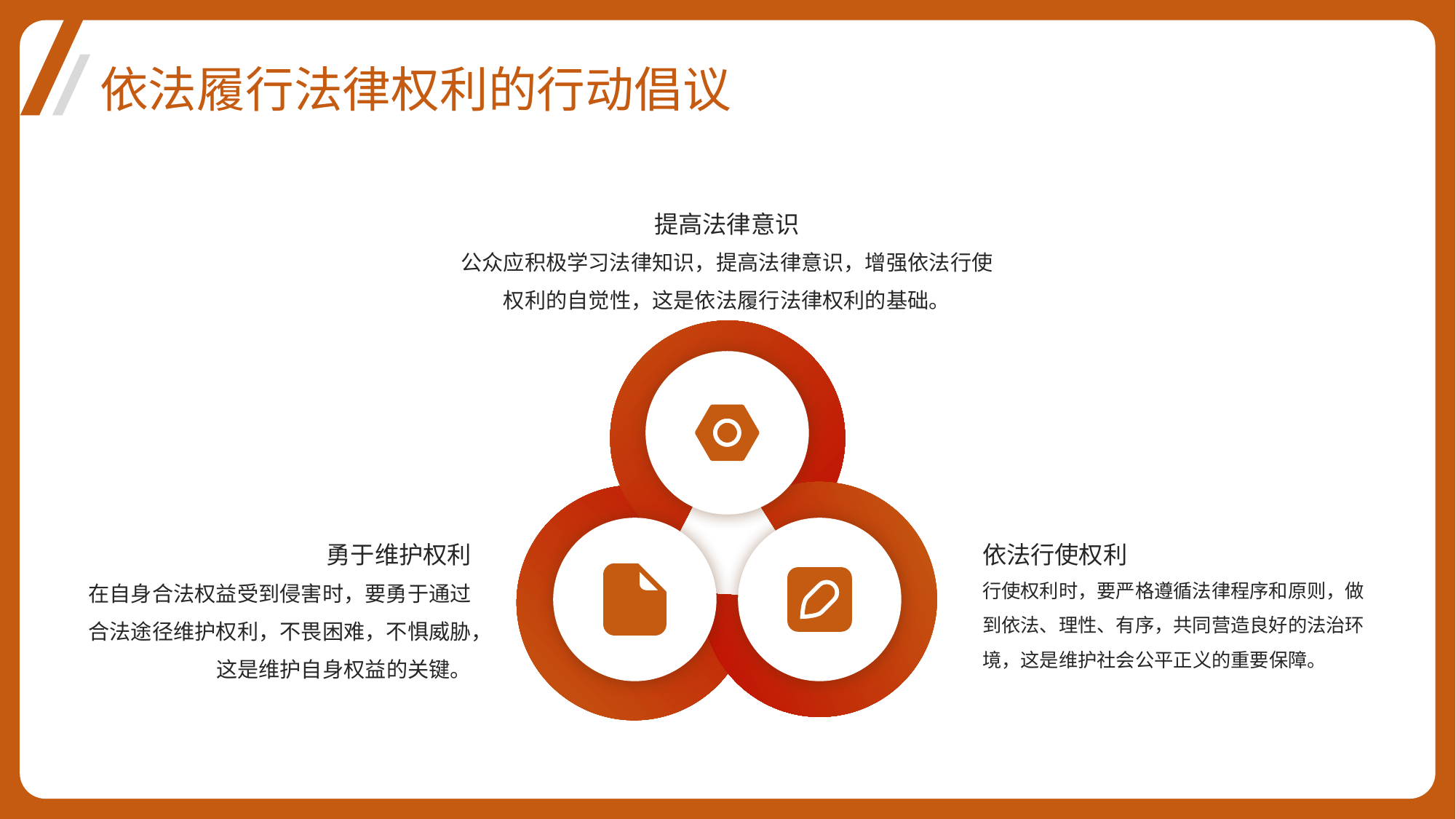

依法履行法律权利的行动倡议
提高法律意识
公众应积极学习法律知识，提高法律意识，增强依法行使权利的自觉性，这是依法履行法律权利的基础。

勇于维护权利
依法行使权利

在自身合法权益受到侵害时，要勇于通过合法途径维护权利，不畏困难，不惧威胁，这是维护自身权益的关键。
行使权利时，要严格遵循法律程序和原则，做到依法、理性、有序，共同营造良好的法治环境，这是维护社会公平正义的重要保障。